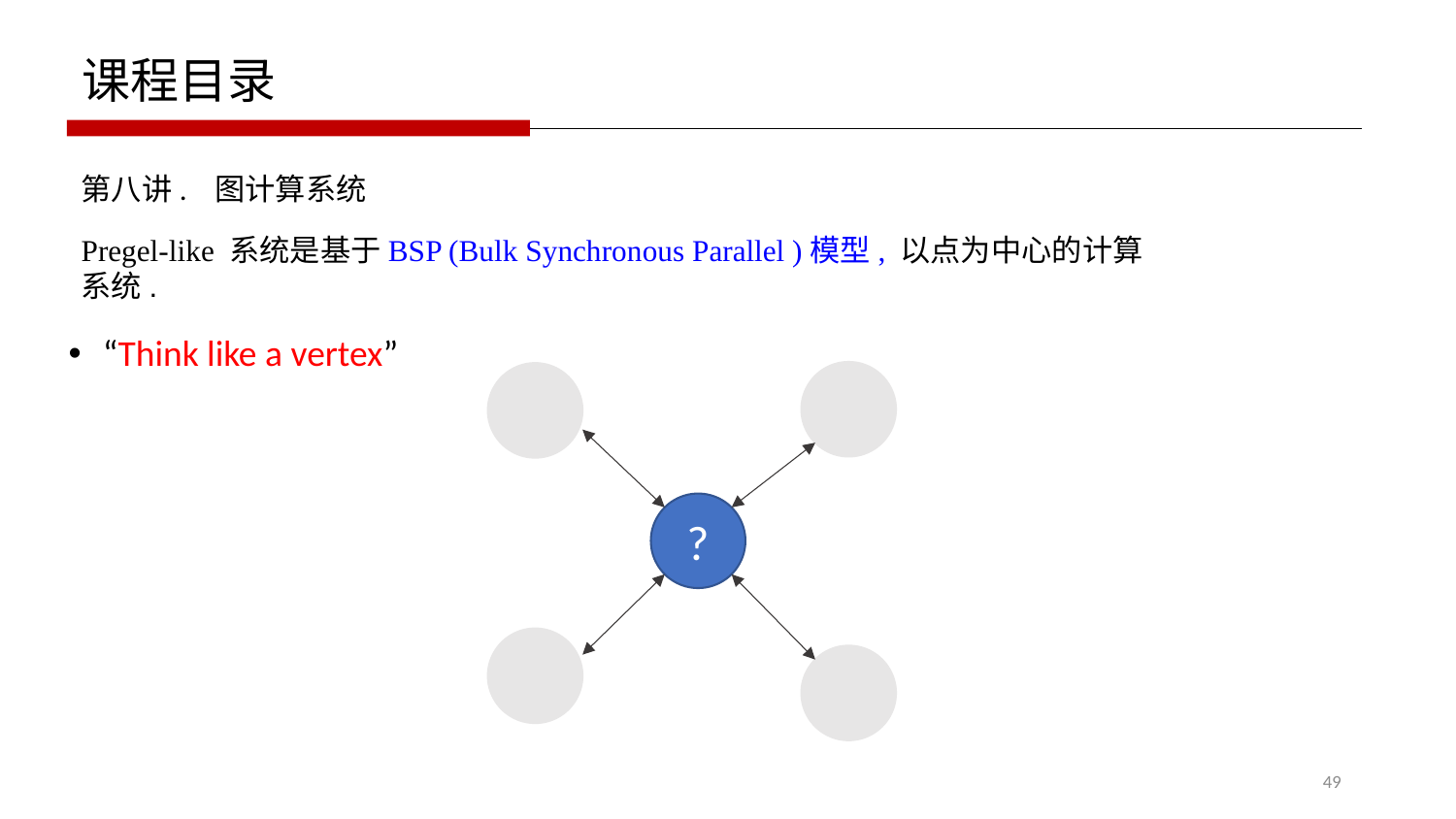

课程目录

第八讲.   图计算系统
Pregel-like 系统是基于BSP (Bulk Synchronous Parallel )模型, 以点为中心的计算系统.
“Think like a vertex”

?

49